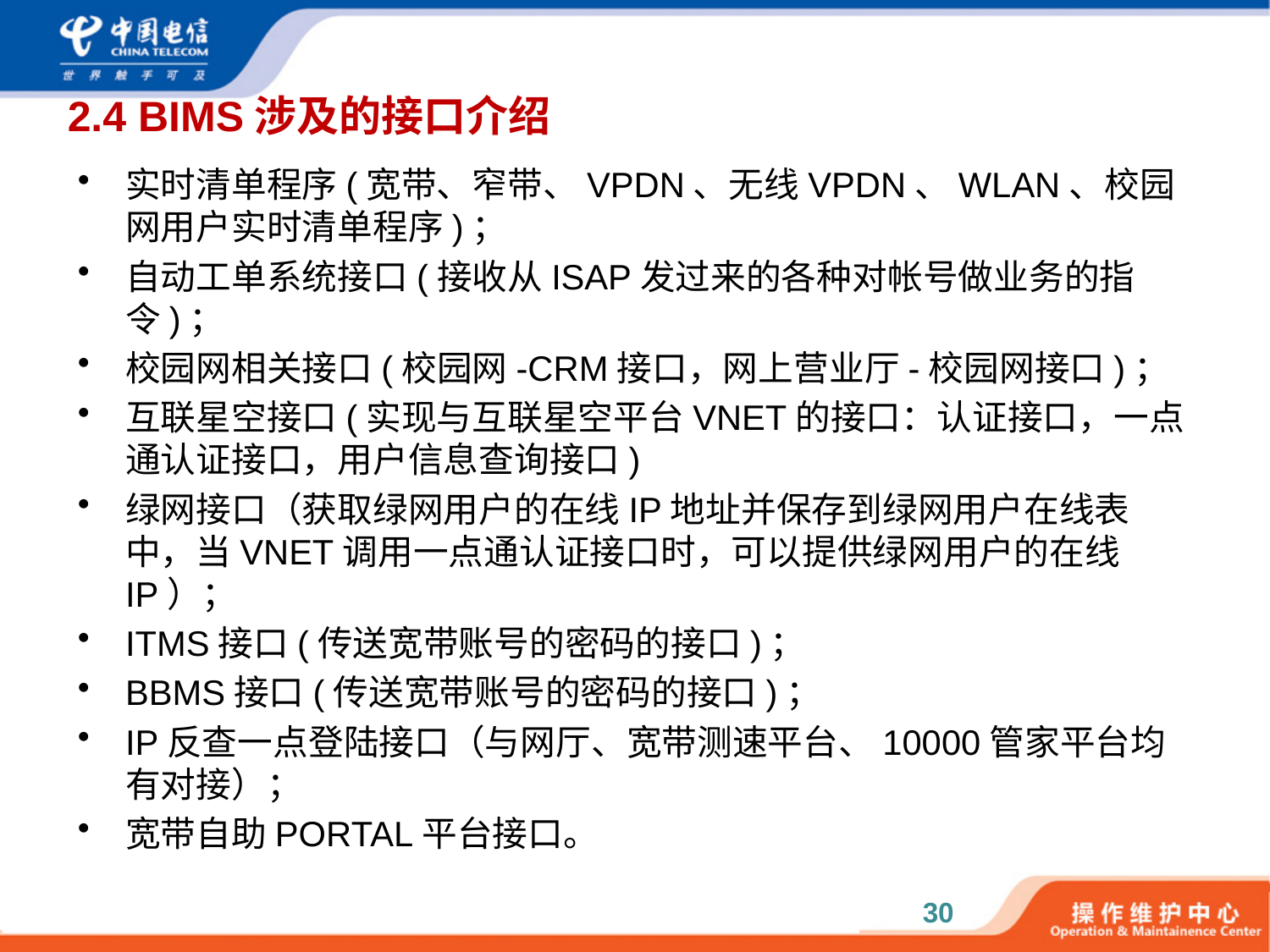

# 2.4 BIMS涉及的接口介绍
实时清单程序(宽带、窄带、VPDN、无线VPDN、WLAN、校园网用户实时清单程序)；
自动工单系统接口(接收从ISAP发过来的各种对帐号做业务的指令)；
校园网相关接口(校园网-CRM接口，网上营业厅-校园网接口)；
互联星空接口(实现与互联星空平台VNET的接口：认证接口，一点通认证接口，用户信息查询接口)
绿网接口（获取绿网用户的在线IP地址并保存到绿网用户在线表中，当VNET调用一点通认证接口时，可以提供绿网用户的在线IP）；
ITMS接口(传送宽带账号的密码的接口)；
BBMS接口(传送宽带账号的密码的接口)；
IP反查一点登陆接口（与网厅、宽带测速平台、10000管家平台均有对接）；
宽带自助PORTAL平台接口。